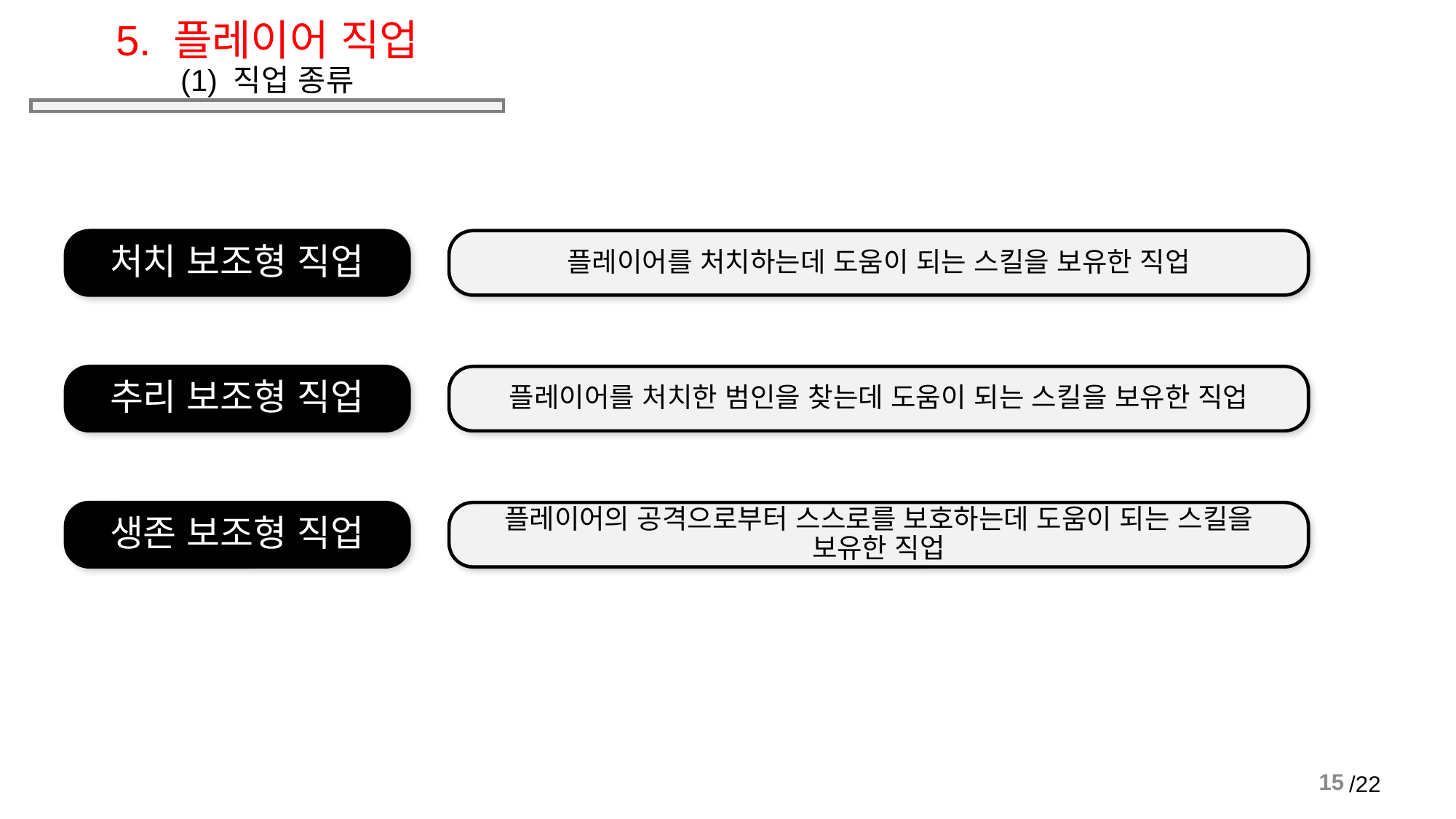

# 5. 플레이어 직업 (1) 직업 종류
처치 보조형 직업
플레이어를 처치하는데 도움이 되는 스킬을 보유한 직업
추리 보조형 직업
플레이어를 처치한 범인을 찾는데 도움이 되는 스킬을 보유한 직업
생존 보조형 직업
플레이어의 공격으로부터 스스로를 보호하는데 도움이 되는 스킬을 보유한 직업
15